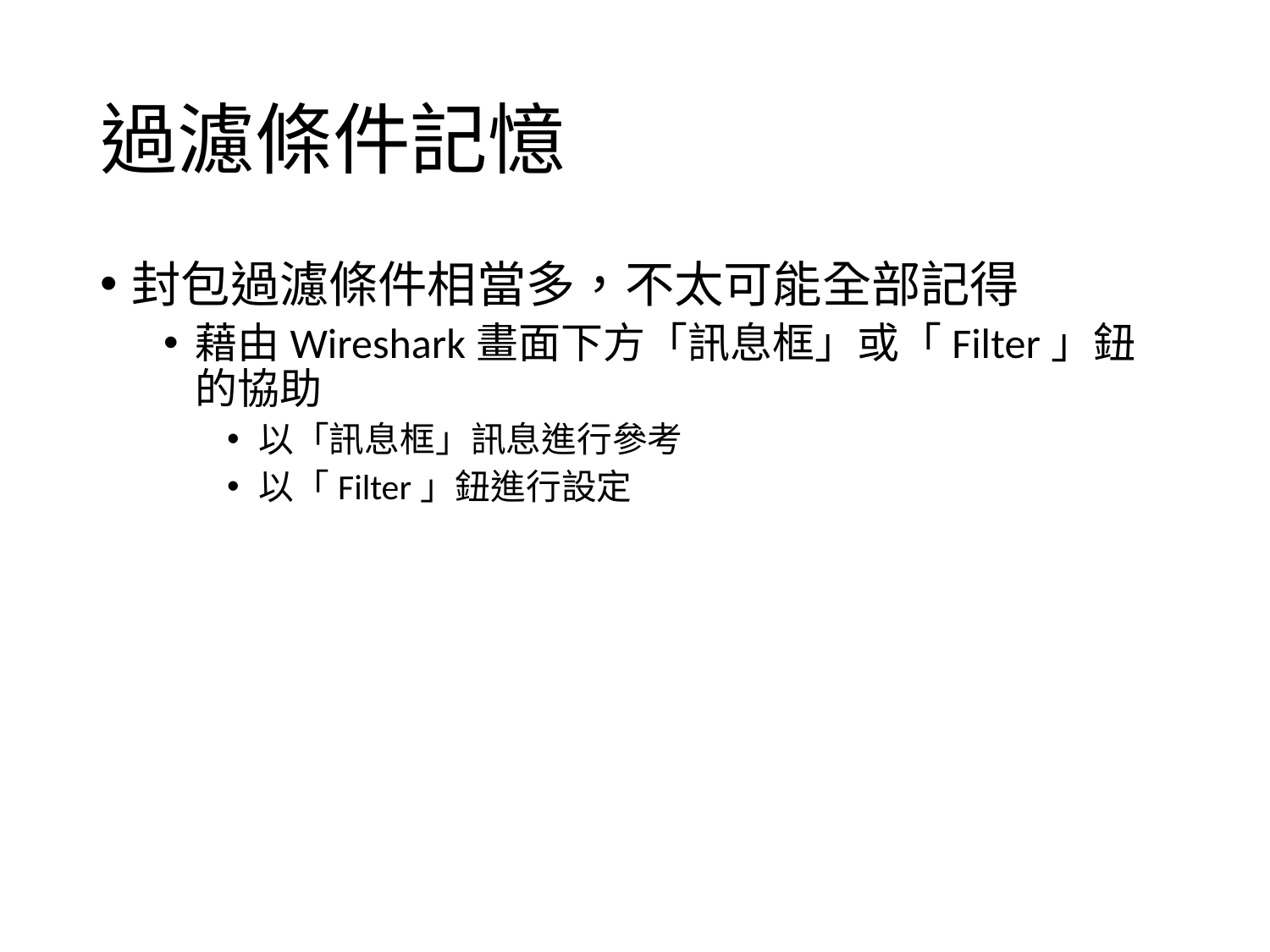

# 過濾條件記憶
封包過濾條件相當多，不太可能全部記得
藉由Wireshark畫面下方「訊息框」或「Filter」鈕的協助
以「訊息框」訊息進行參考
以「Filter」鈕進行設定